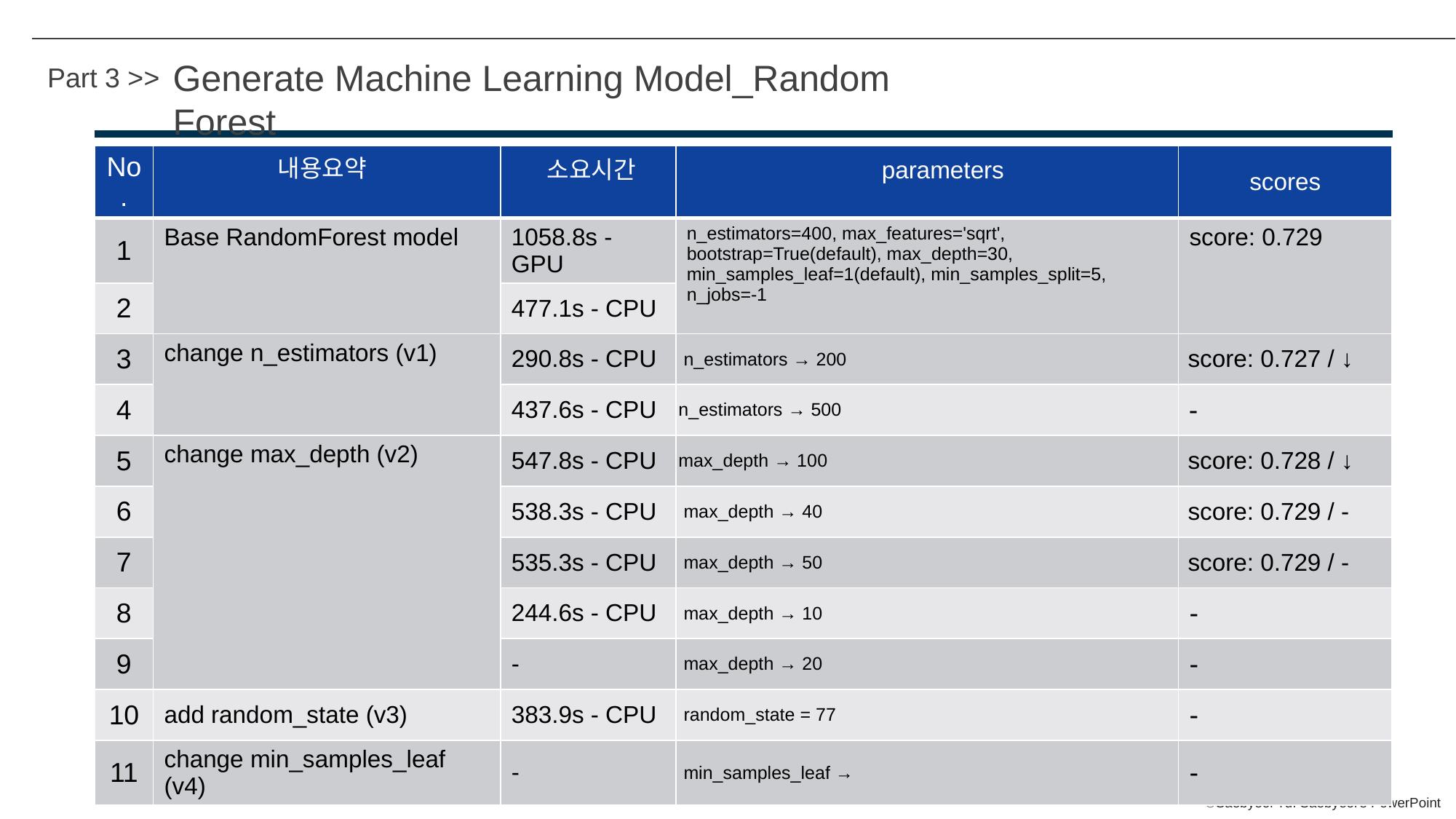

Generate Machine Learning Model_Random Forest
Part 3 >>
| No. |  |  |  | scores |
| --- | --- | --- | --- | --- |
| 1 | Base RandomForest model | 1058.8s - GPU | n\_estimators=400, max\_features='sqrt', bootstrap=True(default), max\_depth=30, min\_samples\_leaf=1(default), min\_samples\_split=5, n\_jobs=-1 | score: 0.729 |
| 2 |  | 477.1s - CPU |  |  |
| 3 | change n\_estimators (v1) | 290.8s - CPU | n\_estimators → 200 | score: 0.727 / ↓ |
| 4 |  | 437.6s - CPU | n\_estimators → 500 | - |
| 5 | change max\_depth (v2) | 547.8s - CPU | max\_depth → 100 | score: 0.728 / ↓ |
| 6 |  | 538.3s - CPU | max\_depth → 40 | score: 0.729 / - |
| 7 |  | 535.3s - CPU | max\_depth → 50 | score: 0.729 / - |
| 8 |  | 244.6s - CPU | max\_depth → 10 | - |
| 9 |  | - | max\_depth → 20 | - |
| 10 | add random\_state (v3) | 383.9s - CPU | random\_state = 77 | - |
| 11 | change min\_samples\_leaf (v4) | - | min\_samples\_leaf → | - |
내용요약
소요시간
parameters